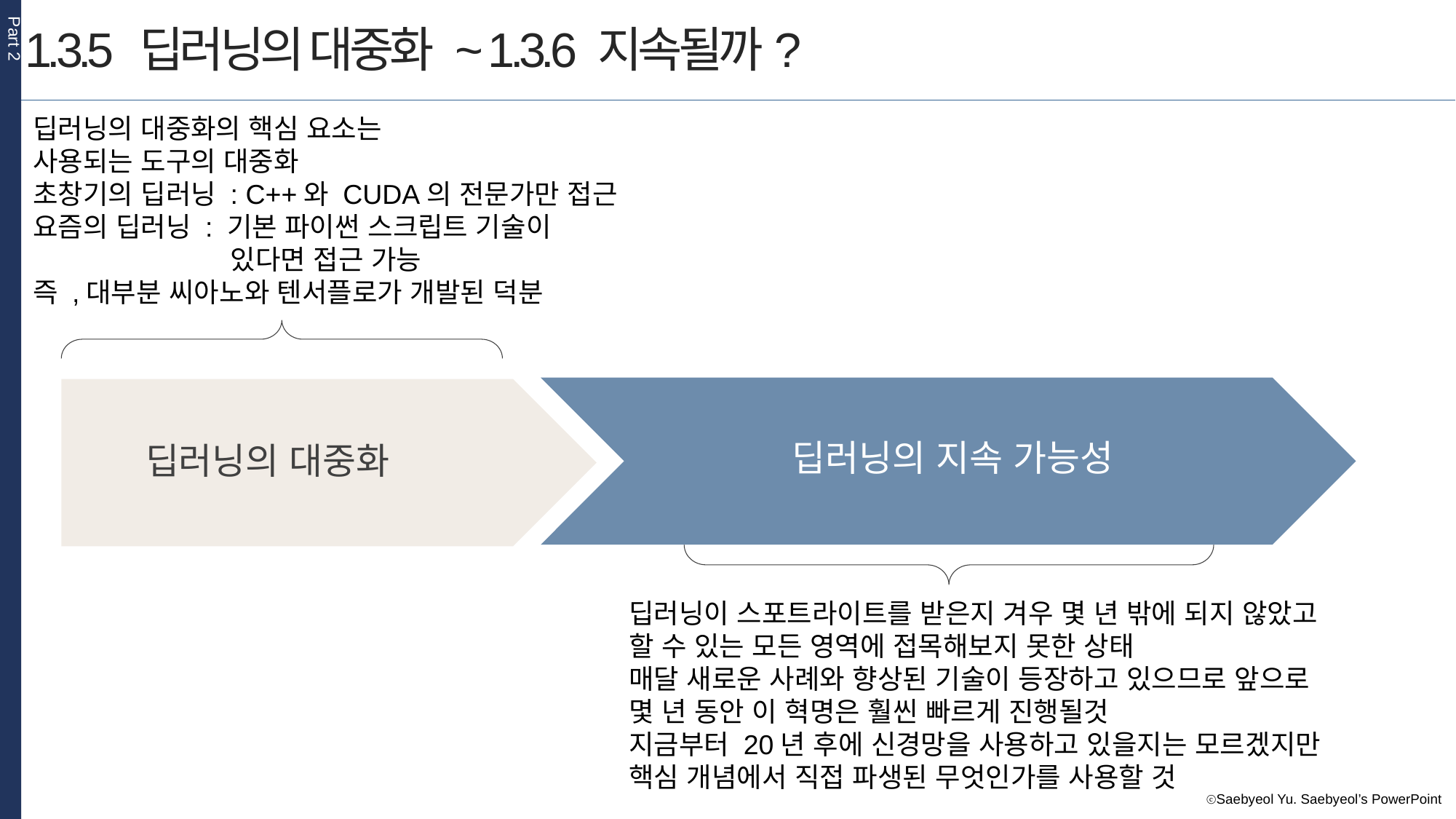

Part 2
1.3.5 딥러닝의 대중화 ~ 1.3.6 지속될까?
딥러닝의 대중화의 핵심 요소는
사용되는 도구의 대중화
초창기의 딥러닝 : C++와 CUDA의 전문가만 접근
요즘의 딥러닝 : 기본 파이썬 스크립트 기술이
                         있다면 접근 가능
즉 ,대부분 씨아노와 텐서플로가 개발된 덕분

딥러닝의 지속 가능성
딥러닝의 대중화
딥러닝이 스포트라이트를 받은지 겨우 몇 년 밖에 되지 않았고 할 수 있는 모든 영역에 접목해보지 못한 상태
매달 새로운 사례와 향상된 기술이 등장하고 있으므로 앞으로 몇 년 동안 이 혁명은 훨씬 빠르게 진행될것
지금부터 20년 후에 신경망을 사용하고 있을지는 모르겠지만 핵심 개념에서 직접 파생된 무엇인가를 사용할 것